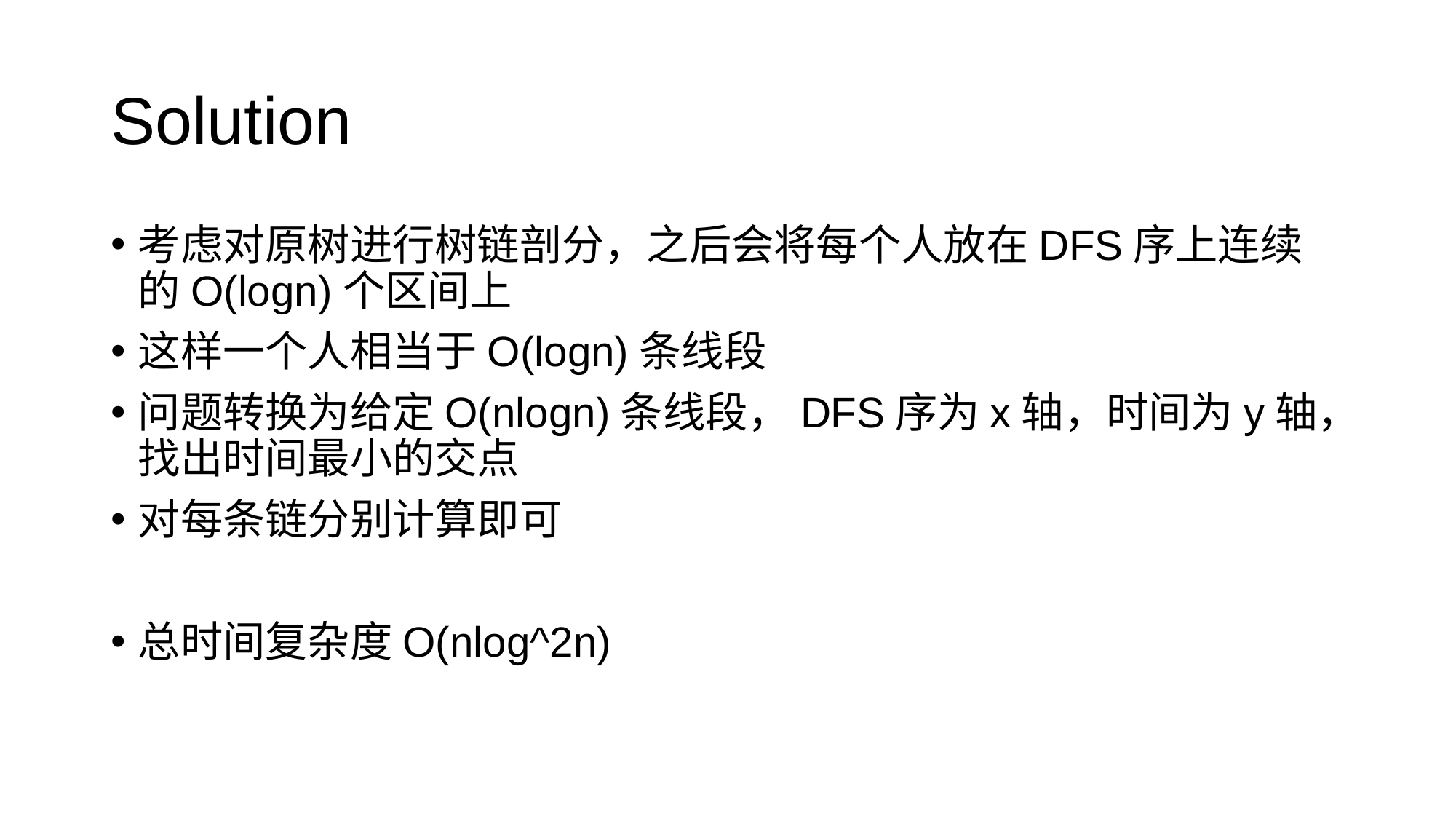

# Solution
考虑对原树进行树链剖分，之后会将每个人放在DFS序上连续的O(logn)个区间上
这样一个人相当于O(logn)条线段
问题转换为给定O(nlogn)条线段，DFS序为x轴，时间为y轴，找出时间最小的交点
对每条链分别计算即可

总时间复杂度O(nlog^2n)